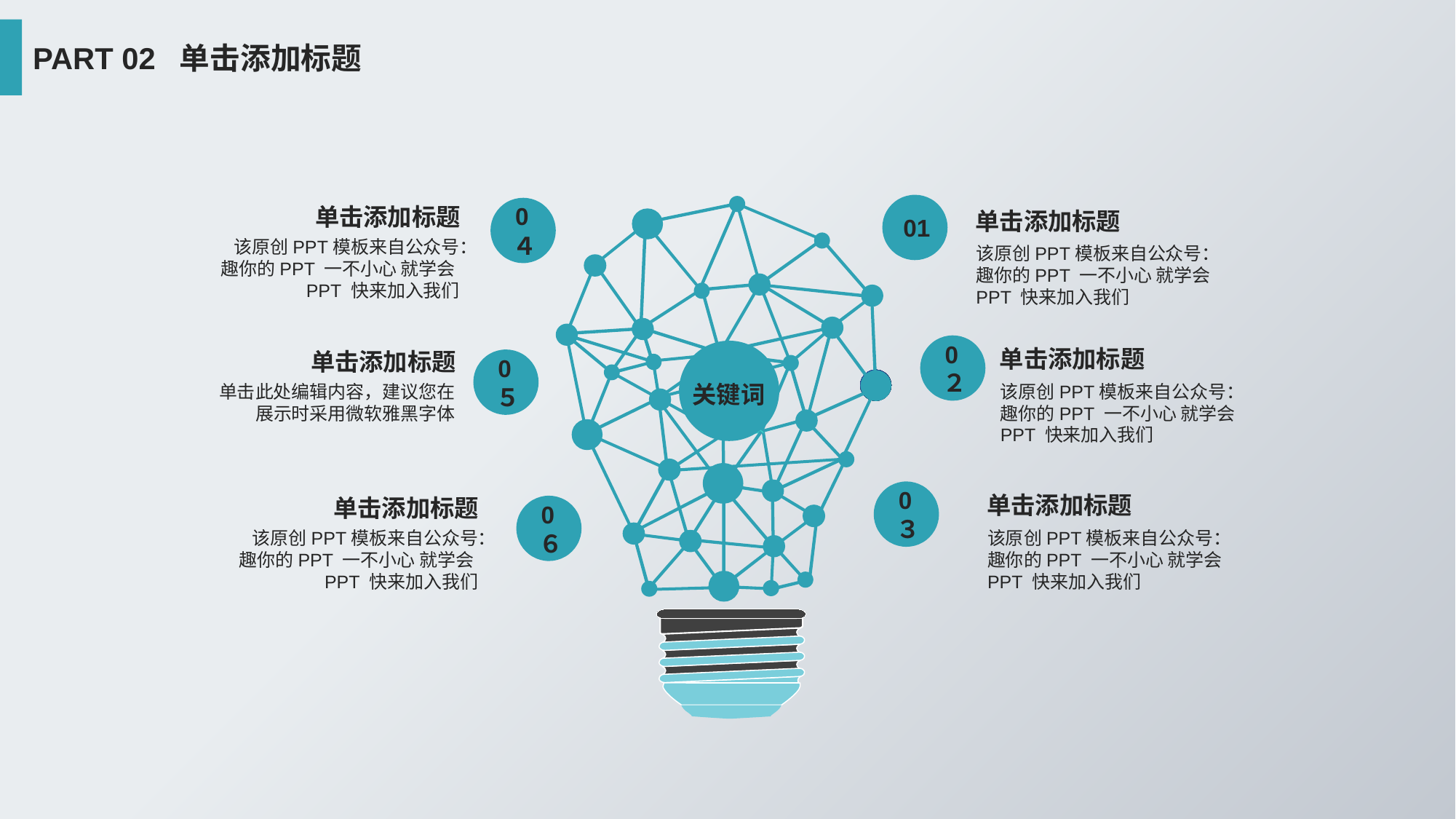

PART 02  单击添加标题

单击添加标题

单击添加标题

01

0４

该原创PPT模板来自公众号：趣你的PPT 一不小心 就学会PPT 快来加入我们

该原创PPT模板来自公众号：趣你的PPT 一不小心 就学会PPT 快来加入我们

单击添加标题
单击添加标题
0２

0５

关键词
单击此处编辑内容，建议您在展示时采用微软雅黑字体
该原创PPT模板来自公众号：趣你的PPT 一不小心 就学会PPT 快来加入我们

单击添加标题
单击添加标题

0３

0６

该原创PPT模板来自公众号：趣你的PPT 一不小心 就学会PPT 快来加入我们

该原创PPT模板来自公众号：趣你的PPT 一不小心 就学会PPT 快来加入我们